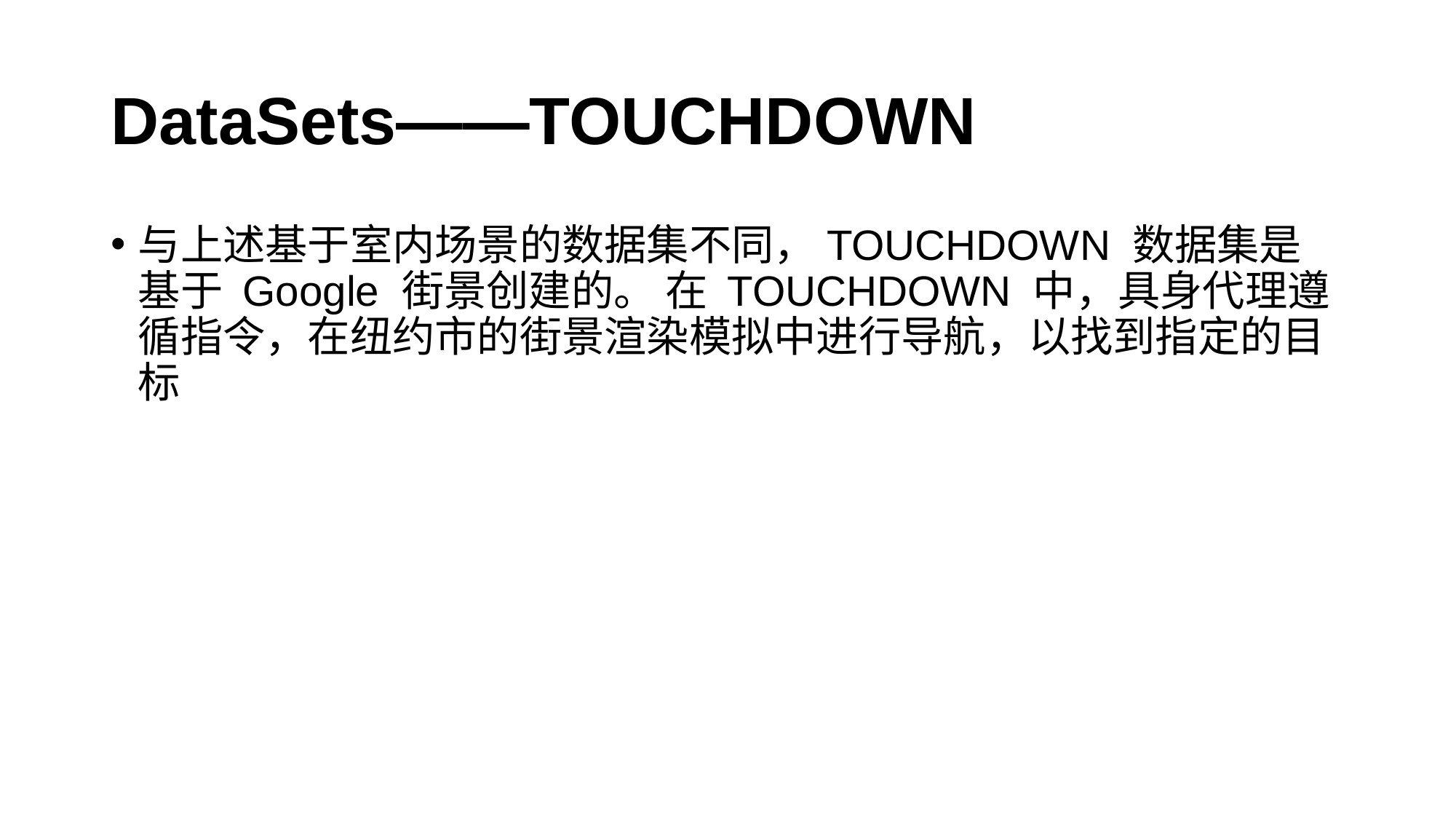

# DataSets——TOUCHDOWN
与上述基于室内场景的数据集不同，TOUCHDOWN 数据集是基于 Google 街景创建的。 在 TOUCHDOWN 中，具身代理遵循指令，在纽约市的街景渲染模拟中进行导航，以找到指定的目标